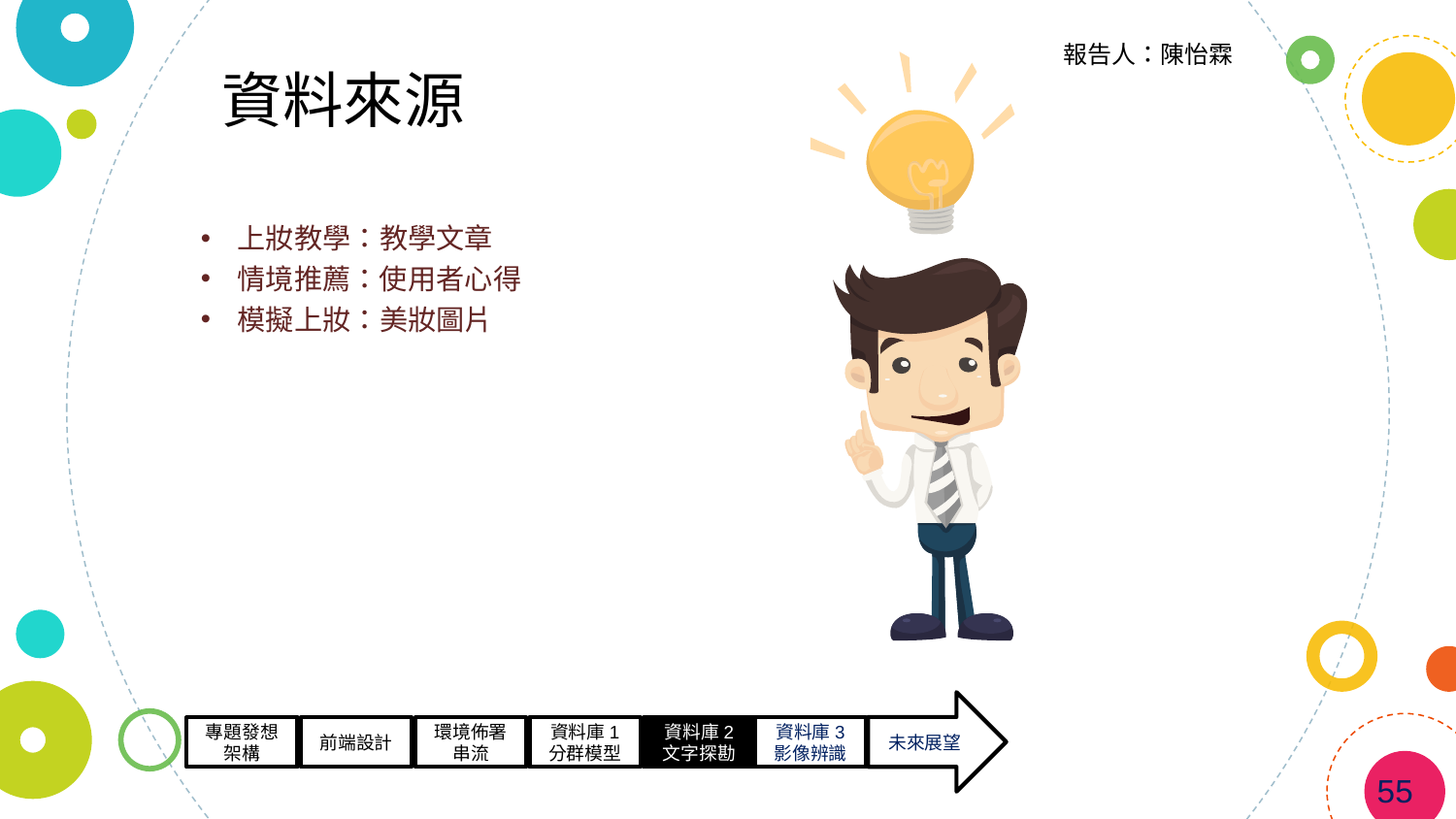

報告人：陳怡霖
資料來源

上妝教學：教學文章
情境推薦：使用者心得
模擬上妝：美妝圖片
未來展望
專題發想
架構
前端設計
環境佈署
串流
資料庫1
分群模型
資料庫2
文字探勘
資料庫3
影像辨識
55